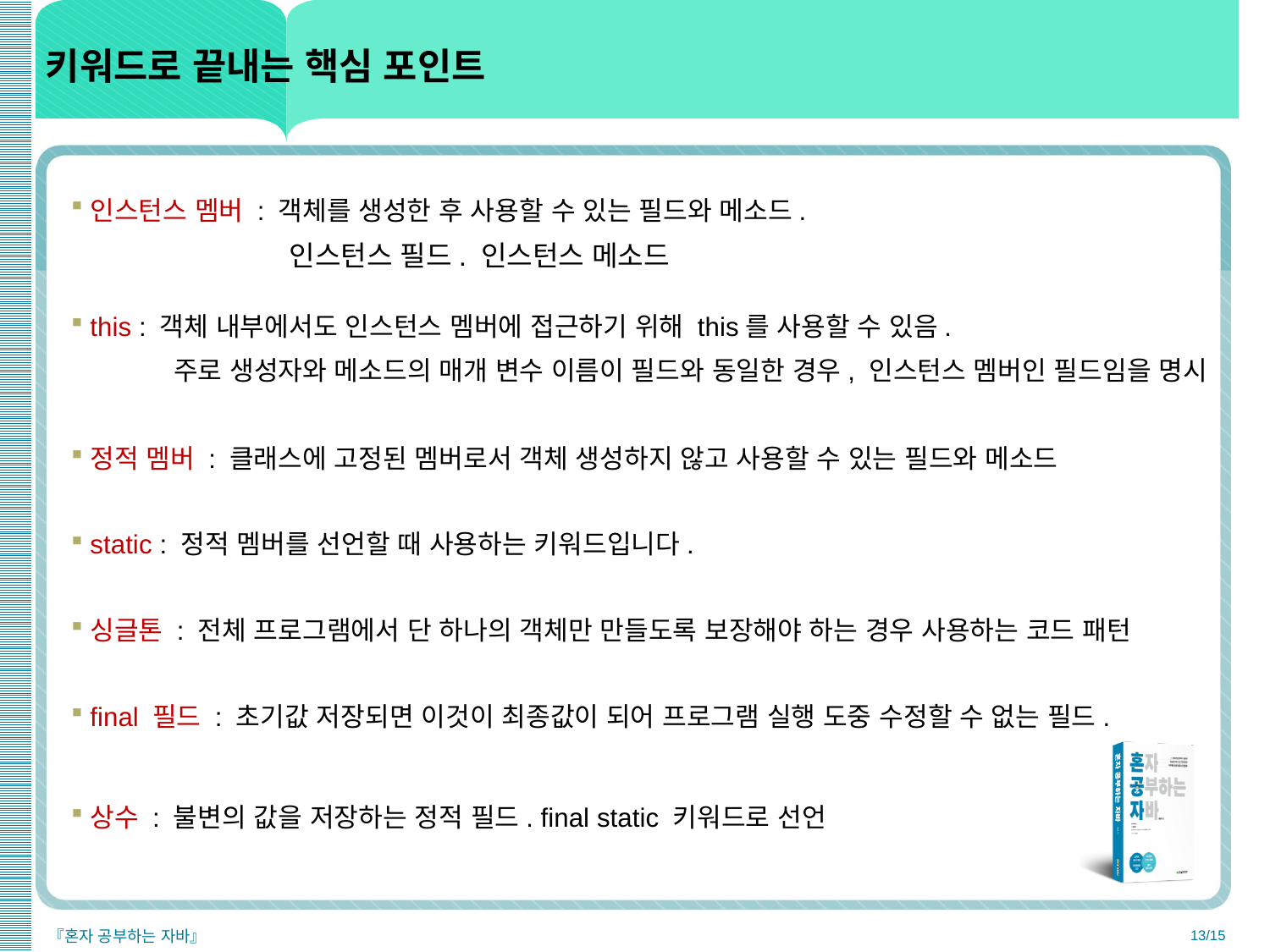

# 키워드로 끝내는 핵심 포인트

인스턴스 멤버 : 객체를 생성한 후 사용할 수 있는 필드와 메소드.
                           인스턴스 필드. 인스턴스 메소드

this : 객체 내부에서도 인스턴스 멤버에 접근하기 위해 this를 사용할 수 있음.
             주로 생성자와 메소드의 매개 변수 이름이 필드와 동일한 경우, 인스턴스 멤버인 필드임을 명시

정적 멤버 : 클래스에 고정된 멤버로서 객체 생성하지 않고 사용할 수 있는 필드와 메소드

static : 정적 멤버를 선언할 때 사용하는 키워드입니다.

싱글톤 : 전체 프로그램에서 단 하나의 객체만 만들도록 보장해야 하는 경우 사용하는 코드 패턴

final 필드 : 초기값 저장되면 이것이 최종값이 되어 프로그램 실행 도중 수정할 수 없는 필드.

상수 : 불변의 값을 저장하는 정적 필드. final static 키워드로 선언